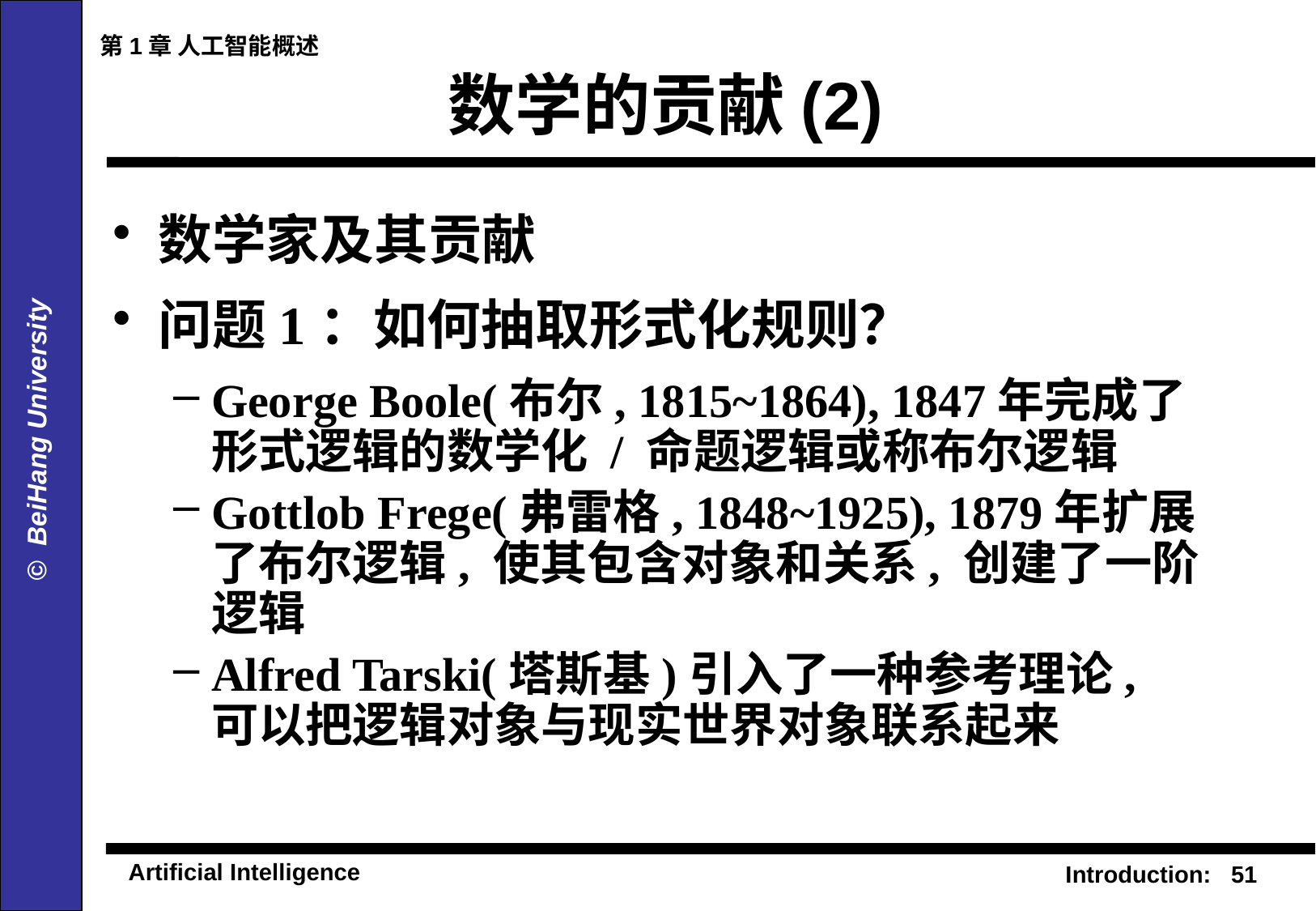

第1章 人工智能概述
# 数学的贡献(2)
数学家及其贡献
问题1：如何抽取形式化规则？
George Boole(布尔, 1815~1864), 1847年完成了形式逻辑的数学化 / 命题逻辑或称布尔逻辑
Gottlob Frege(弗雷格, 1848~1925), 1879年扩展了布尔逻辑, 使其包含对象和关系, 创建了一阶逻辑
Alfred Tarski(塔斯基)引入了一种参考理论, 可以把逻辑对象与现实世界对象联系起来